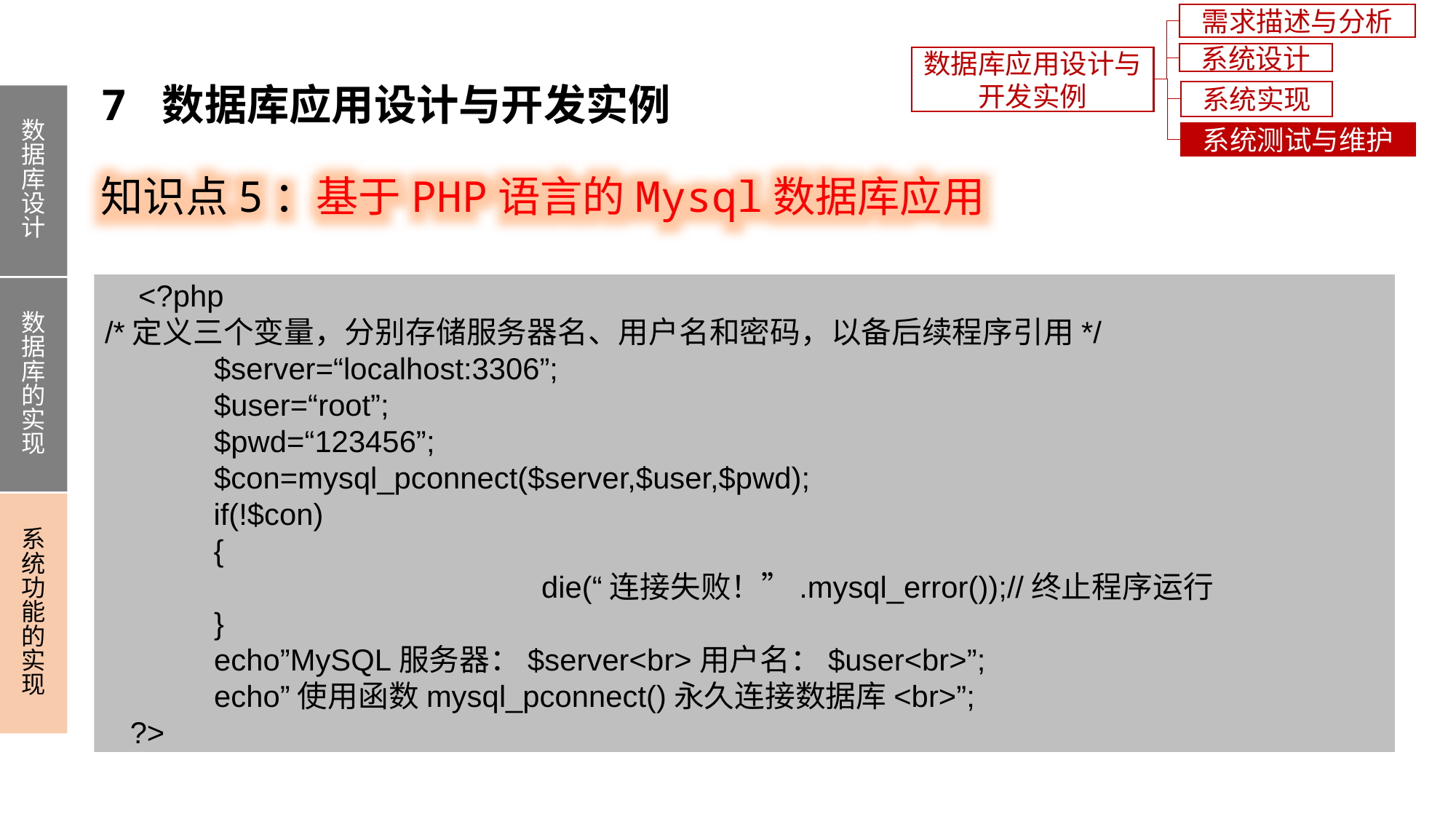

需求描述与分析
系统设计
数据库应用设计与开发实例
7 数据库应用设计与开发实例
系统实现
数据库设计
数据库的实现
系统功能的实现
系统测试与维护
知识点5：基于PHP语言的Mysql数据库应用
    <?php
/*定义三个变量，分别存储服务器名、用户名和密码，以备后续程序引用*/
	$server=“localhost:3306”;
	$user=“root”;
	$pwd=“123456”;
	$con=mysql_pconnect($server,$user,$pwd);
             if(!$con)
             {
				die(“连接失败！”.mysql_error());//终止程序运行
	}
	echo”MySQL服务器：$server<br>用户名：$user<br>”;
	echo”使用函数mysql_pconnect()永久连接数据库<br>”;
   ?>